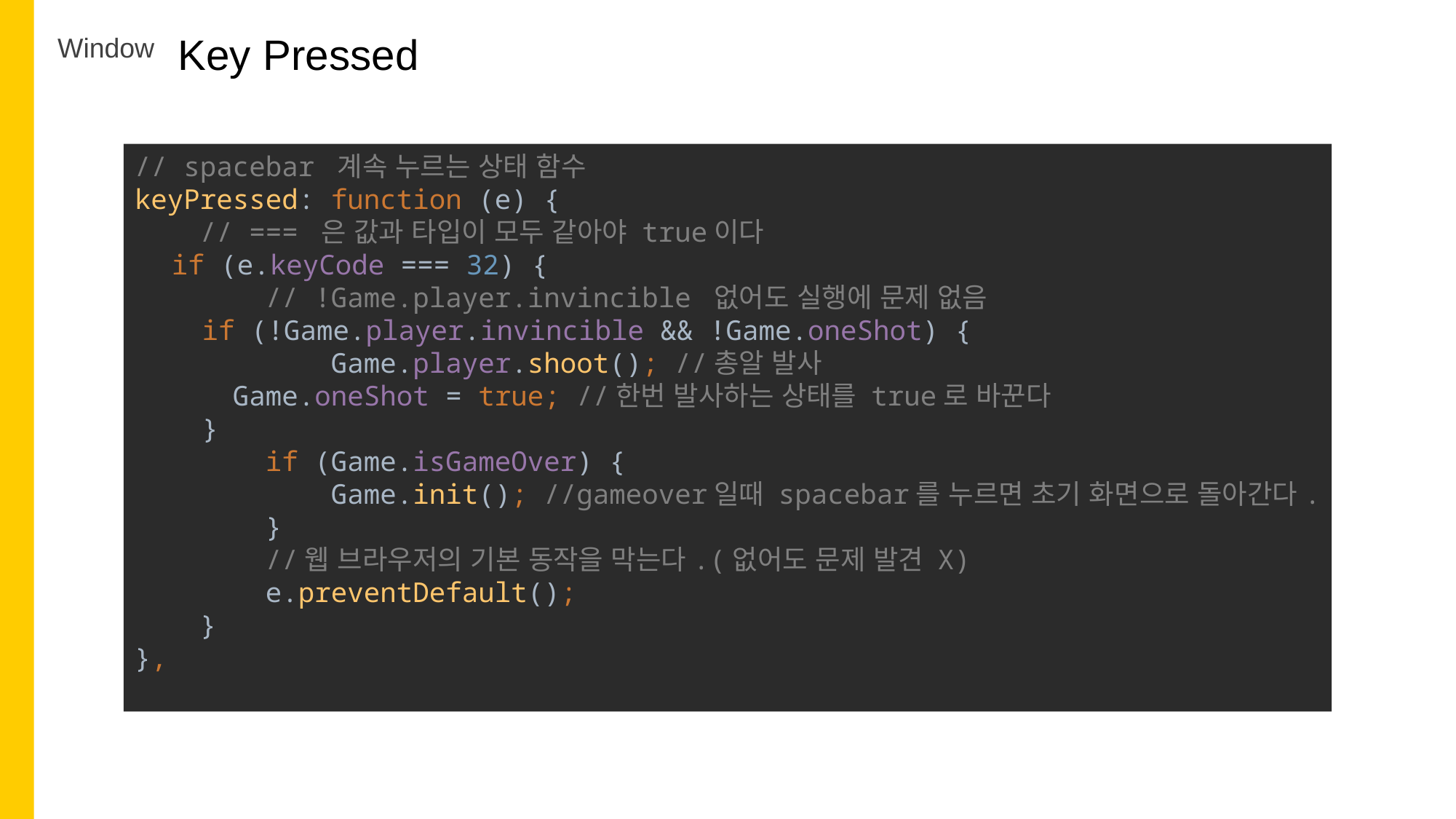

Key Pressed
Window
// spacebar 계속 누르는 상태 함수
keyPressed: function (e) {
    // === 은 값과 타입이 모두 같아야 true이다
    if (e.keyCode === 32) {
        // !Game.player.invincible 없어도 실행에 문제 없음
        if (!Game.player.invincible && !Game.oneShot) {
            Game.player.shoot(); //총알 발사
            Game.oneShot = true; //한번 발사하는 상태를 true로 바꾼다
        }
        if (Game.isGameOver) {
            Game.init(); //gameover일때 spacebar를 누르면 초기 화면으로 돌아간다.
        }
        //웹 브라우저의 기본 동작을 막는다.(없어도 문제 발견 X)
        e.preventDefault();
    }
},